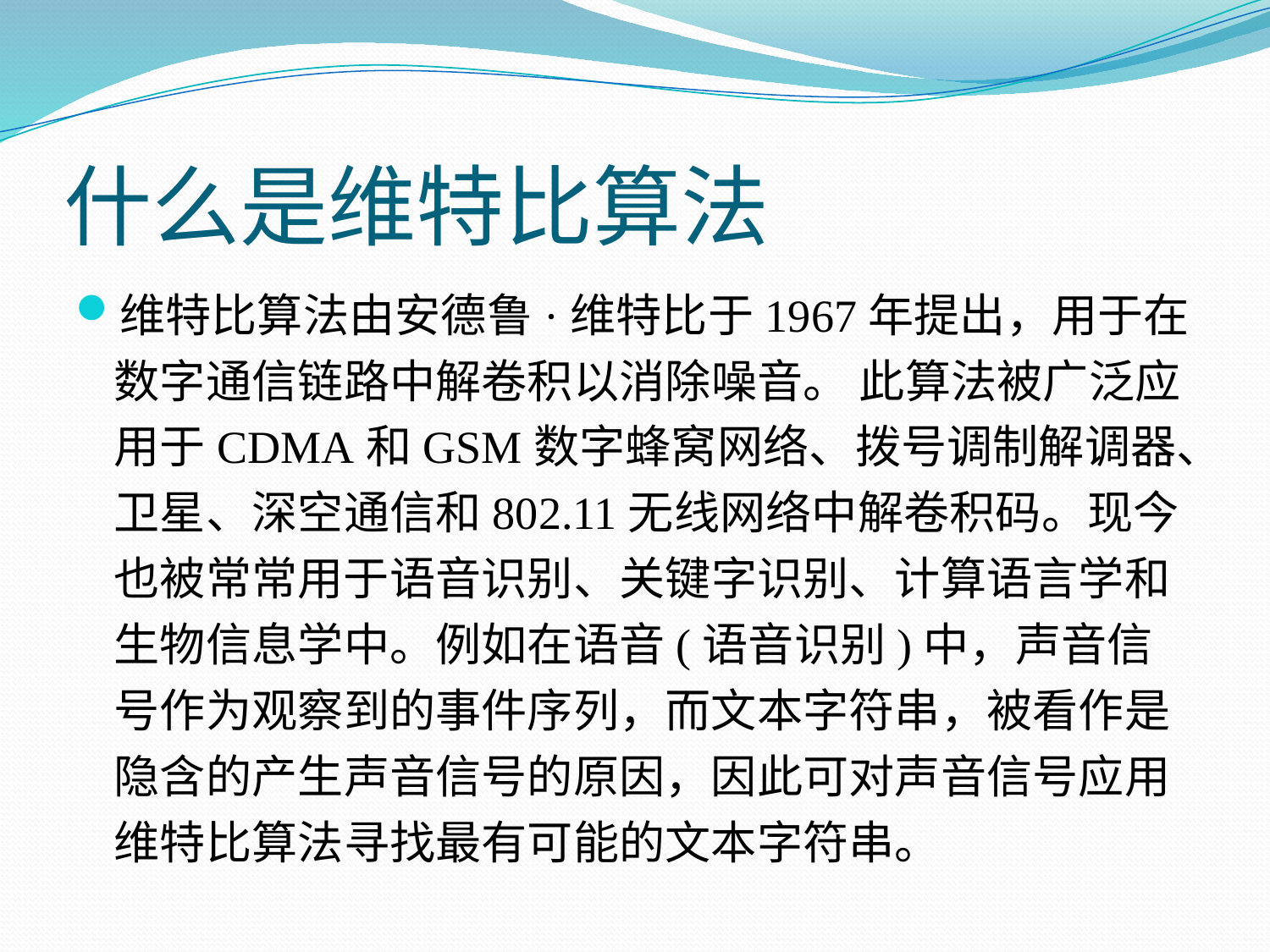

# 什么是维特比算法
维特比算法由安德鲁·维特比于1967年提出，用于在数字通信链路中解卷积以消除噪音。 此算法被广泛应用于CDMA和GSM数字蜂窝网络、拨号调制解调器、卫星、深空通信和802.11无线网络中解卷积码。现今也被常常用于语音识别、关键字识别、计算语言学和生物信息学中。例如在语音(语音识别)中，声音信号作为观察到的事件序列，而文本字符串，被看作是隐含的产生声音信号的原因，因此可对声音信号应用维特比算法寻找最有可能的文本字符串。